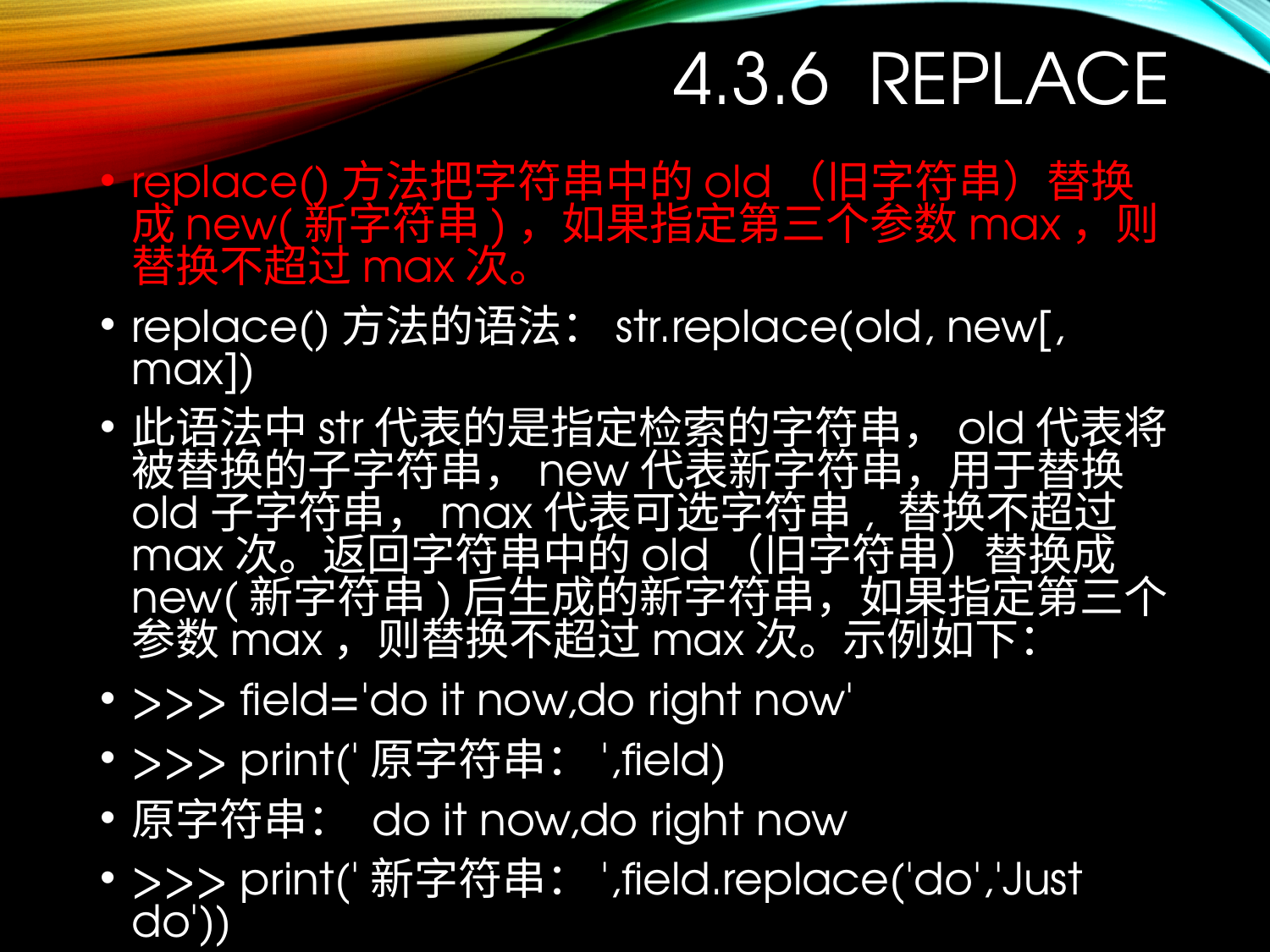

# 4.3.6  replace
replace()方法把字符串中的old（旧字符串）替换成new(新字符串)，如果指定第三个参数max，则替换不超过max次。
replace()方法的语法：str.replace(old, new[, max])
此语法中str代表的是指定检索的字符串，old代表将被替换的子字符串，new代表新字符串，用于替换old子字符串，max代表可选字符串, 替换不超过max次。返回字符串中的old（旧字符串）替换成new(新字符串)后生成的新字符串，如果指定第三个参数max，则替换不超过max次。示例如下：
>>> field='do it now,do right now'
>>> print('原字符串：',field)
原字符串： do it now,do right now
>>> print('新字符串：',field.replace('do','Just do'))
新字符串： Just do it now,Just do right now